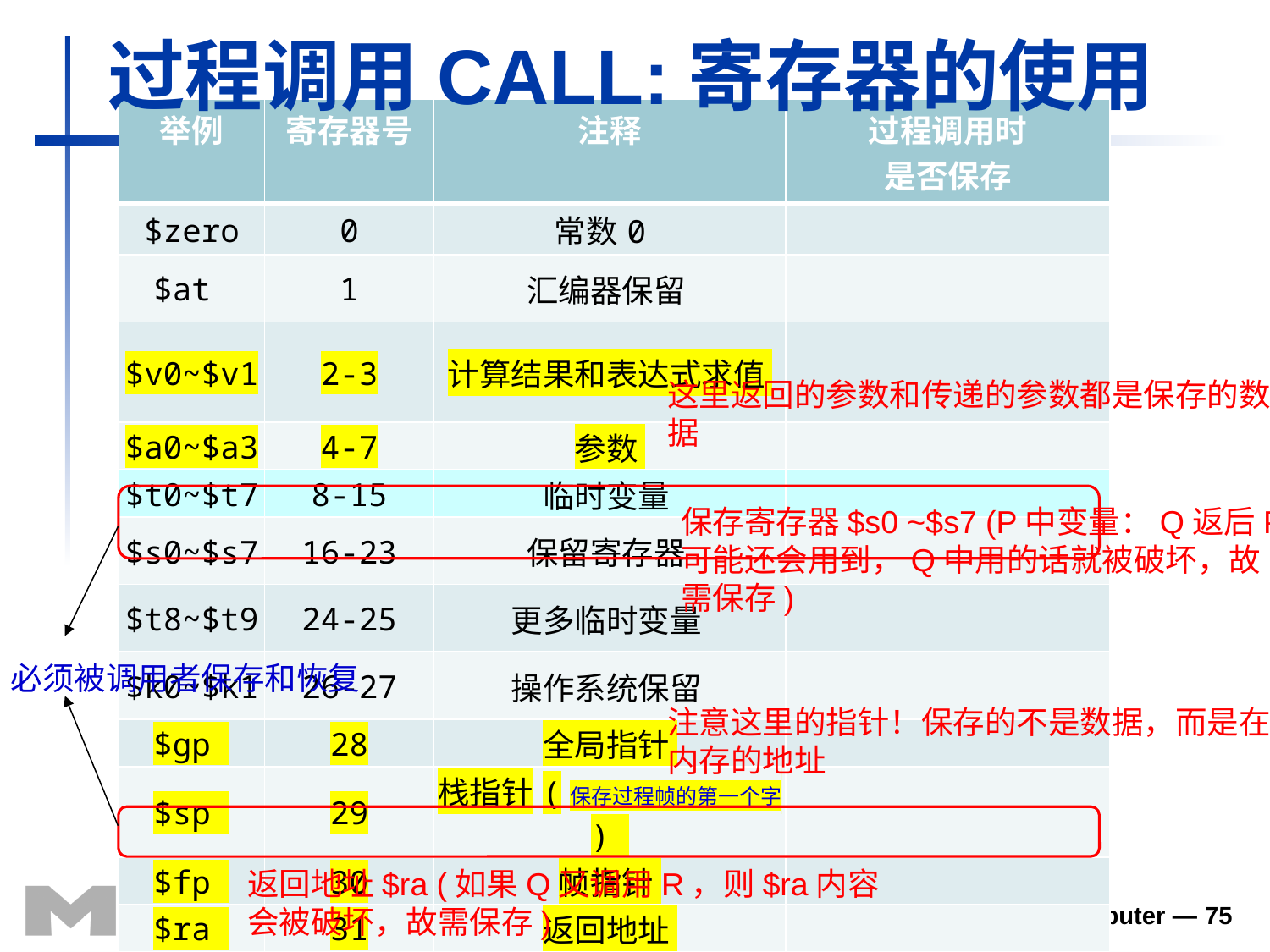

# 过程调用CALL:寄存器的使用
| 举例 | 寄存器号 | 注释 | 过程调用时 是否保存 |
| --- | --- | --- | --- |
| $zero | 0 | 常数0 | NA |
| $at | 1 | 汇编器保留 | NA |
| $v0~$v1 | 2-3 | 计算结果和表达式求值 | × |
| $a0~$a3 | 4-7 | 参数 | × |
| $t0~$t7 | 8-15 | 临时变量 | × |
| $s0~$s7 | 16-23 | 保留寄存器 | √ |
| $t8~$t9 | 24-25 | 更多临时变量 | × |
| $k0~$k1 | 26-27 | 操作系统保留 | NA |
| $gp | 28 | 全局指针 | √ |
| $sp | 29 | 栈指针 | √ |
| $fp | 30 | 帧指针 | √ |
| $ra | 31 | 返回地址 | √ |
| 举例 | 寄存器号 | 注释 | 过程调用时 是否保存 |
| --- | --- | --- | --- |
| $zero | 0 | 常数0 |  |
| $at | 1 | 汇编器保留 |  |
| $v0~$v1 | 2-3 | 计算结果和表达式求值 |  |
| $a0~$a3 | 4-7 | 参数 |  |
| $t0~$t7 | 8-15 | 临时变量 |  |
| $s0~$s7 | 16-23 | 保留寄存器 |  |
| $t8~$t9 | 24-25 | 更多临时变量 |  |
| $k0~$k1 | 26-27 | 操作系统保留 |  |
| $gp | 28 | 全局指针 |  |
| $sp | 29 | 栈指针(保存过程帧的第一个字 ) |  |
| $fp | 30 | 帧指针 |  |
| $ra | 31 | 返回地址 |  |
这里返回的参数和传递的参数都是保存的数据

保存寄存器$s0 ~$s7 (P中变量：Q返后P可能还会用到，Q中用的话就被破坏，故需保存)
必须被调用者保存和恢复
注意这里的指针！保存的不是数据，而是在内存的地址

返回地址$ra (如果Q又调用R，则$ra内容会被破坏，故需保存)
Chapter 2 — Instructions: Language of the Computer — 75